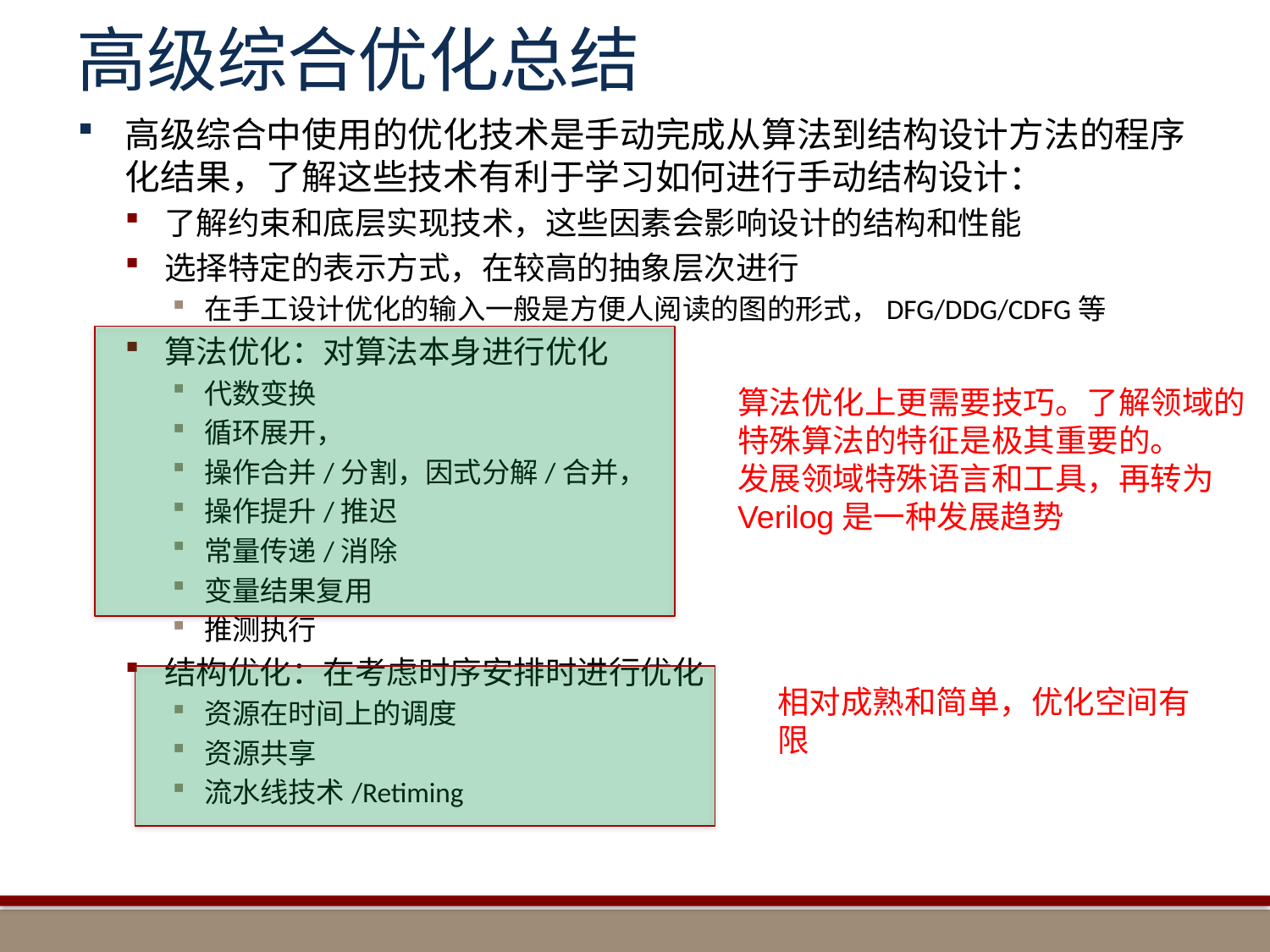

# 高级综合优化总结
高级综合中使用的优化技术是手动完成从算法到结构设计方法的程序化结果，了解这些技术有利于学习如何进行手动结构设计：
了解约束和底层实现技术，这些因素会影响设计的结构和性能
选择特定的表示方式，在较高的抽象层次进行
在手工设计优化的输入一般是方便人阅读的图的形式，DFG/DDG/CDFG等
算法优化：对算法本身进行优化
代数变换
循环展开，
操作合并/分割，因式分解/合并，
操作提升/推迟
常量传递/消除
变量结果复用
推测执行
结构优化：在考虑时序安排时进行优化
资源在时间上的调度
资源共享
流水线技术/Retiming

算法优化上更需要技巧。了解领域的特殊算法的特征是极其重要的。
发展领域特殊语言和工具，再转为Verilog是一种发展趋势

相对成熟和简单，优化空间有限